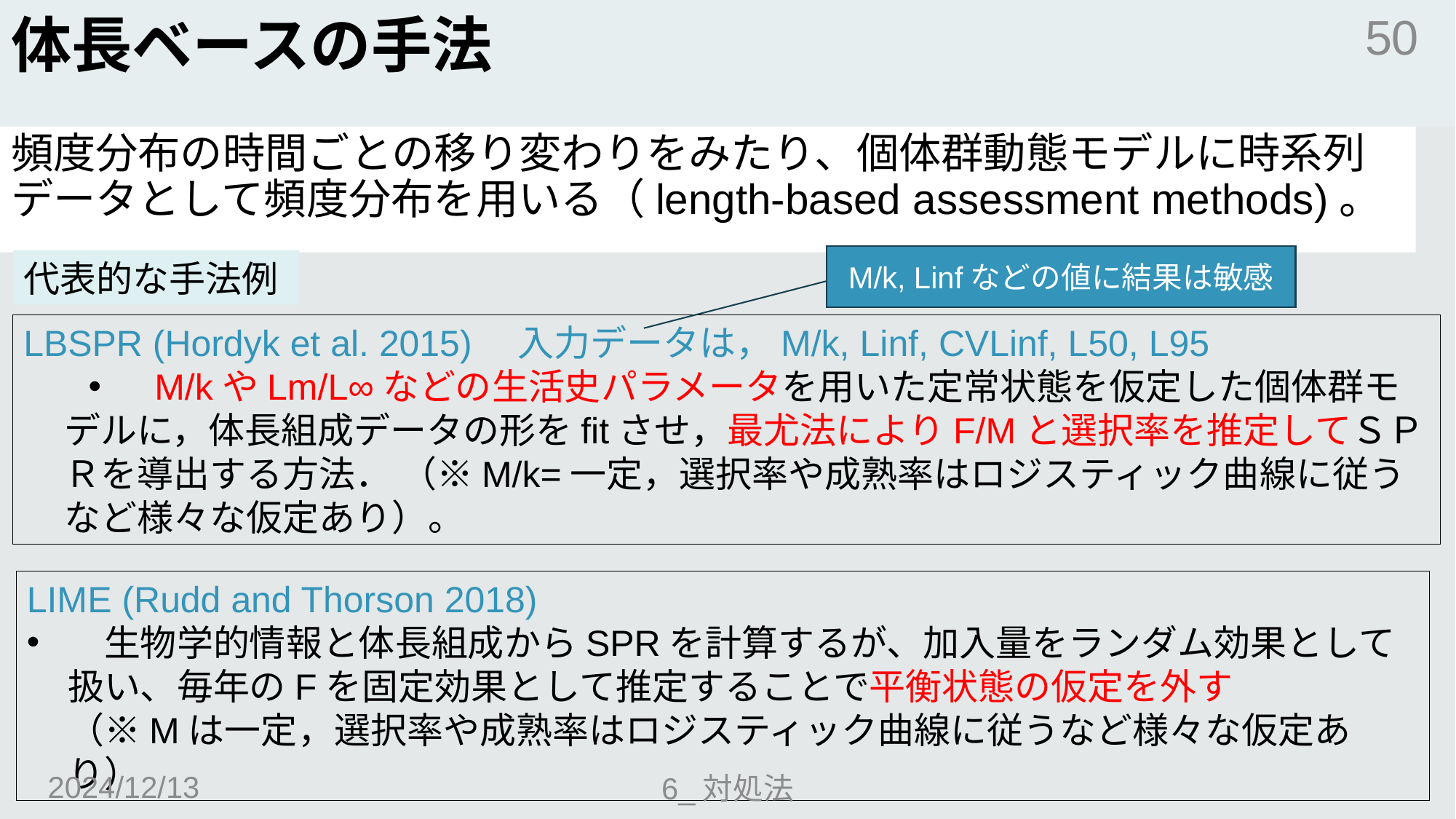

# 体長ベースの手法
50
頻度分布の時間ごとの移り変わりをみたり、個体群動態モデルに時系列データとして頻度分布を用いる（length-based assessment methods)。
M/k, Linfなどの値に結果は敏感
代表的な手法例
LBSPR (Hordyk et al. 2015)　入力データは，M/k, Linf, CVLinf, L50, L95
　 M/kやLm/L∞などの生活史パラメータを用いた定常状態を仮定した個体群モデルに，体長組成データの形をfitさせ，最尤法によりF/Mと選択率を推定してＳＰＲを導出する方法． （※M/k=一定，選択率や成熟率はロジスティック曲線に従うなど様々な仮定あり）。
LIME (Rudd and Thorson 2018)
　生物学的情報と体長組成からSPRを計算するが、加入量をランダム効果として扱い、毎年のFを固定効果として推定することで平衡状態の仮定を外す
（※Mは一定，選択率や成熟率はロジスティック曲線に従うなど様々な仮定あり）
2024/12/13
6_対処法